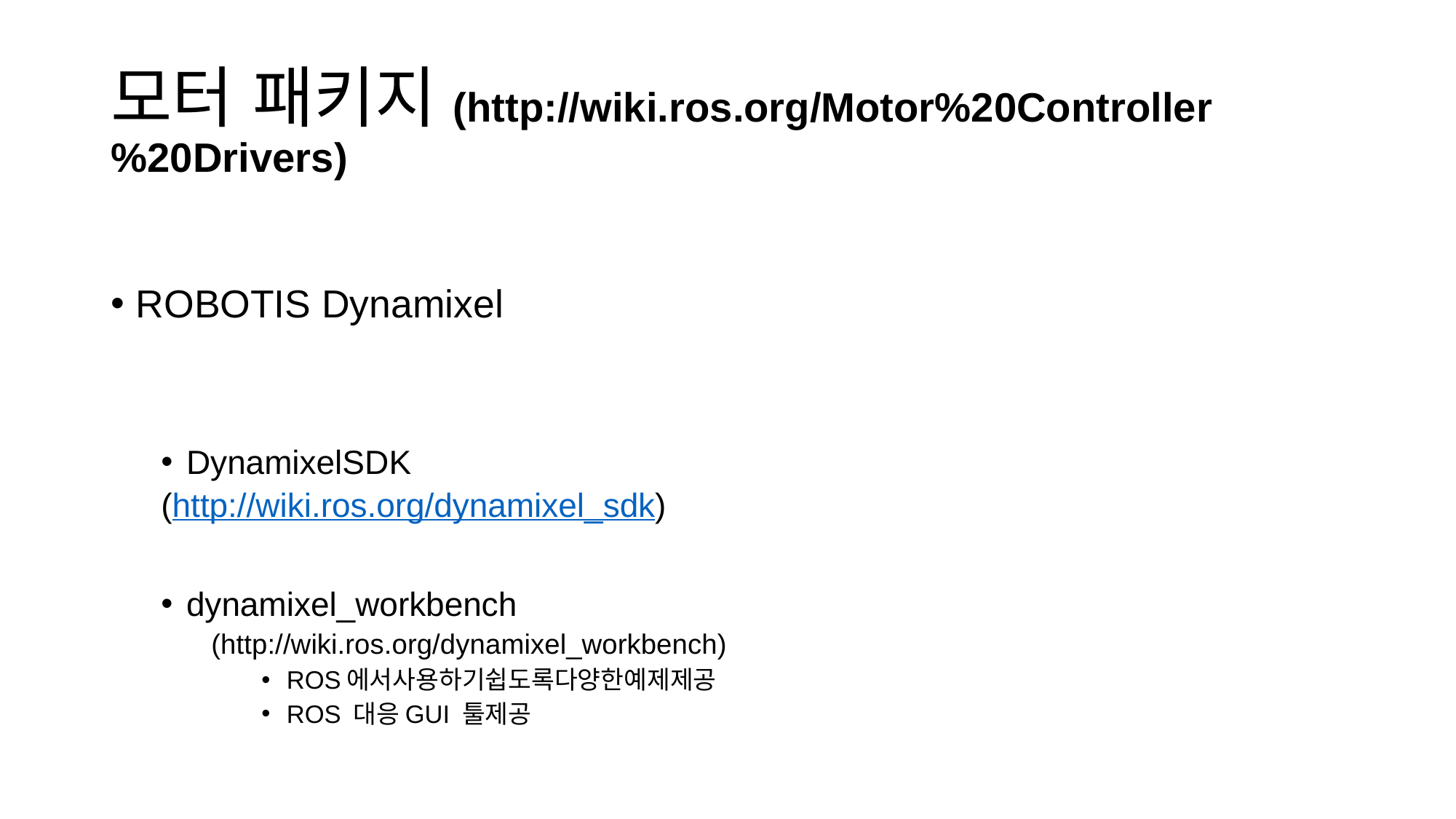

# 모터 패키지(http://wiki.ros.org/Motor%20Controller%20Drivers)

ROBOTIS Dynamixel

DynamixelSDK
	(http://wiki.ros.org/dynamixel_sdk)

dynamixel_workbench
(http://wiki.ros.org/dynamixel_workbench)
ROS에서사용하기쉽도록다양한예제제공
ROS 대응GUI 툴제공